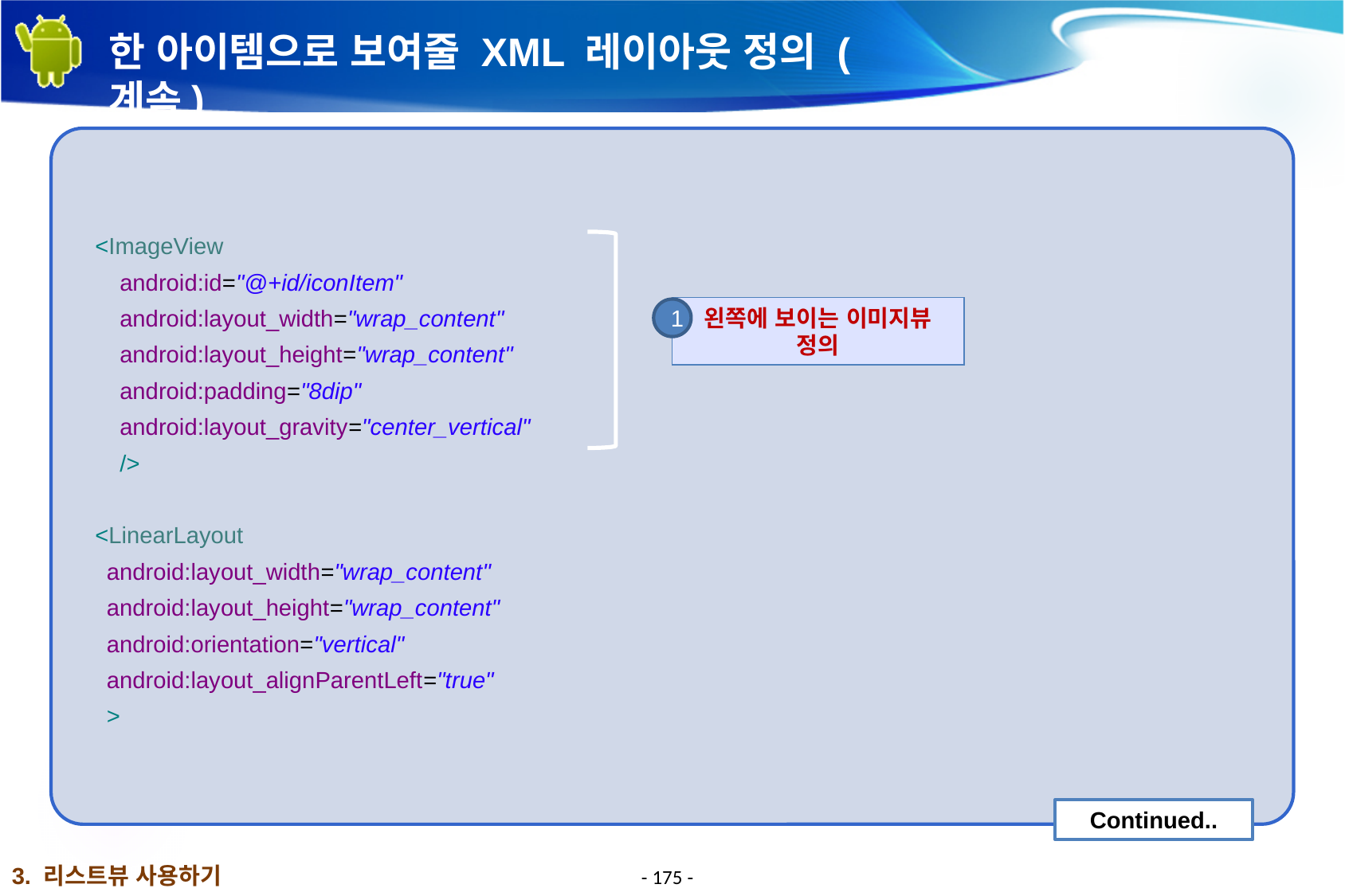

# 한 아이템으로 보여줄 XML 레이아웃 정의 (계속)
<ImageView
  android:id="@+id/iconItem"
  android:layout_width="wrap_content"
  android:layout_height="wrap_content"
  android:padding="8dip"
  android:layout_gravity="center_vertical"
  />

<LinearLayout
android:layout_width="wrap_content"
android:layout_height="wrap_content"
android:orientation="vertical"
android:layout_alignParentLeft="true"
>

왼쪽에 보이는 이미지뷰 정의
1
Continued..
3. 리스트뷰 사용하기